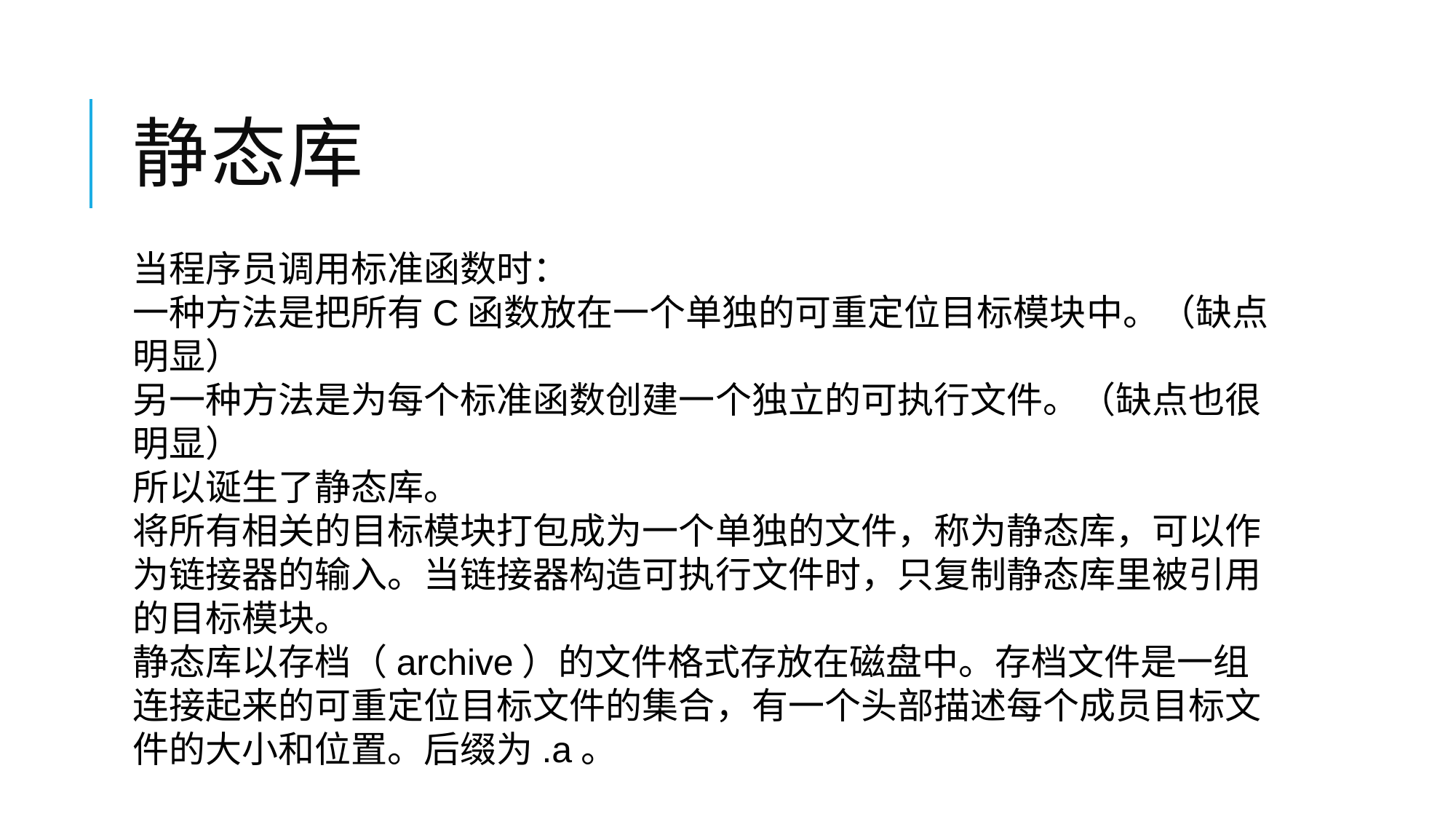

# 静态库
当程序员调用标准函数时：
一种方法是把所有C函数放在一个单独的可重定位目标模块中。（缺点明显）
另一种方法是为每个标准函数创建一个独立的可执行文件。（缺点也很明显）
所以诞生了静态库。
将所有相关的目标模块打包成为一个单独的文件，称为静态库，可以作为链接器的输入。当链接器构造可执行文件时，只复制静态库里被引用的目标模块。
静态库以存档（archive）的文件格式存放在磁盘中。存档文件是一组连接起来的可重定位目标文件的集合，有一个头部描述每个成员目标文件的大小和位置。后缀为.a。